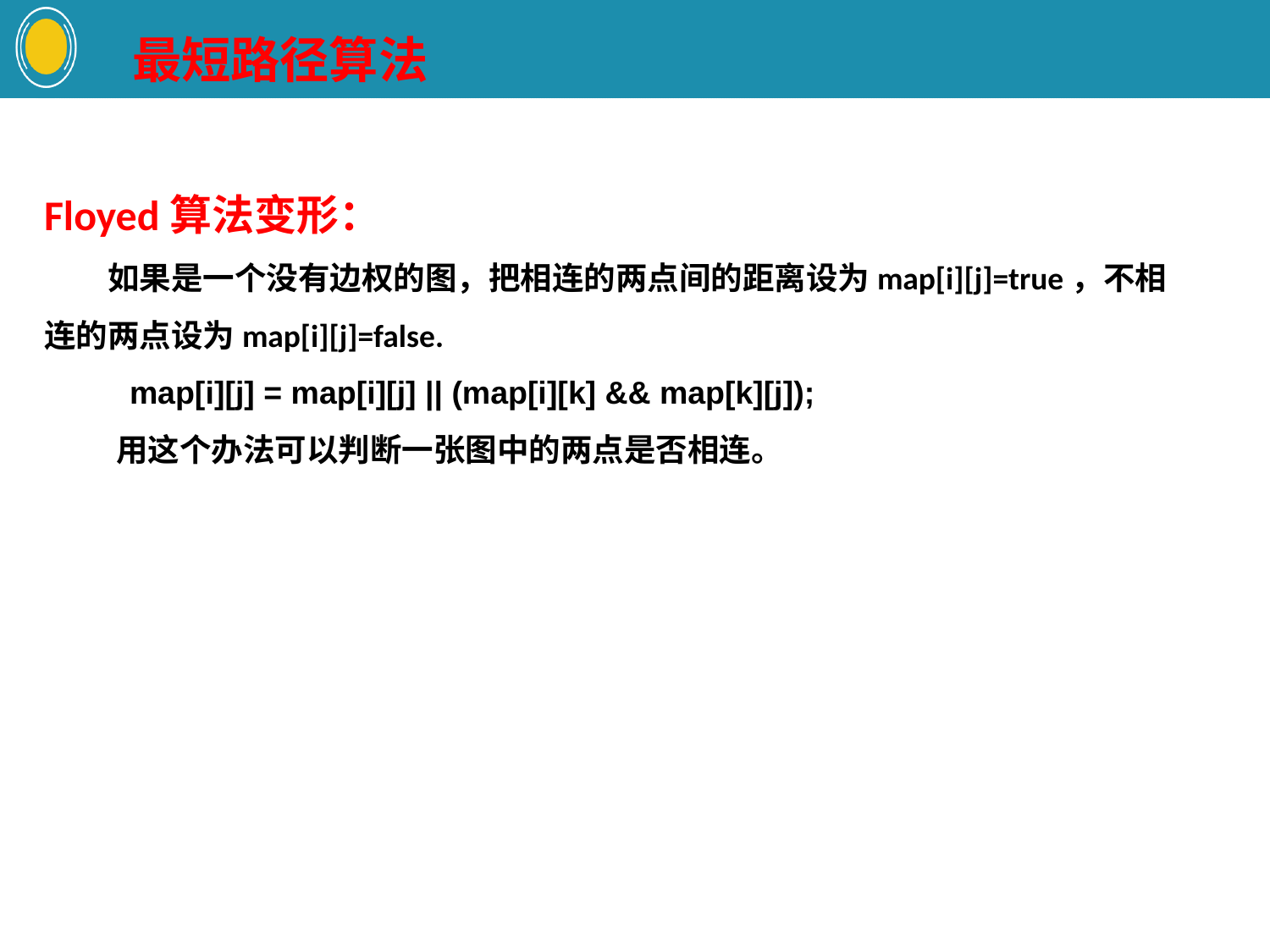

最短路径算法
Floyed算法变形：
　　如果是一个没有边权的图，把相连的两点间的距离设为map[i][j]=true，不相连的两点设为map[i][j]=false.
　　  map[i][j] = map[i][j] || (map[i][k] && map[k][j]);
         用这个办法可以判断一张图中的两点是否相连。